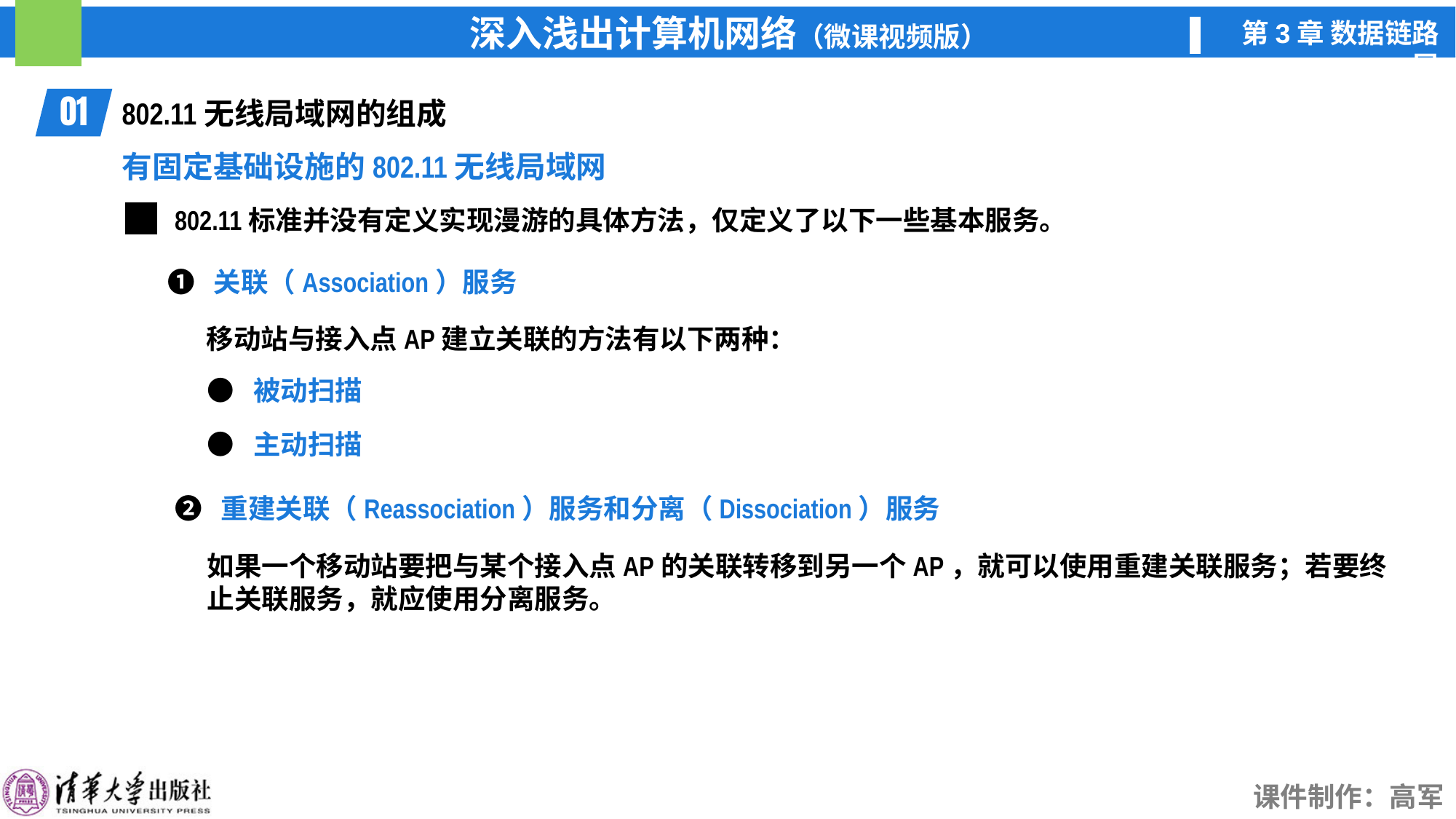

01
802.11无线局域网的组成
有固定基础设施的802.11无线局域网
802.11标准并没有定义实现漫游的具体方法，仅定义了以下一些基本服务。

❶  关联（Association）服务
移动站与接入点AP建立关联的方法有以下两种：
●  被动扫描
●  主动扫描
❷  重建关联（Reassociation）服务和分离（Dissociation）服务
如果一个移动站要把与某个接入点AP的关联转移到另一个AP，就可以使用重建关联服务；若要终止关联服务，就应使用分离服务。